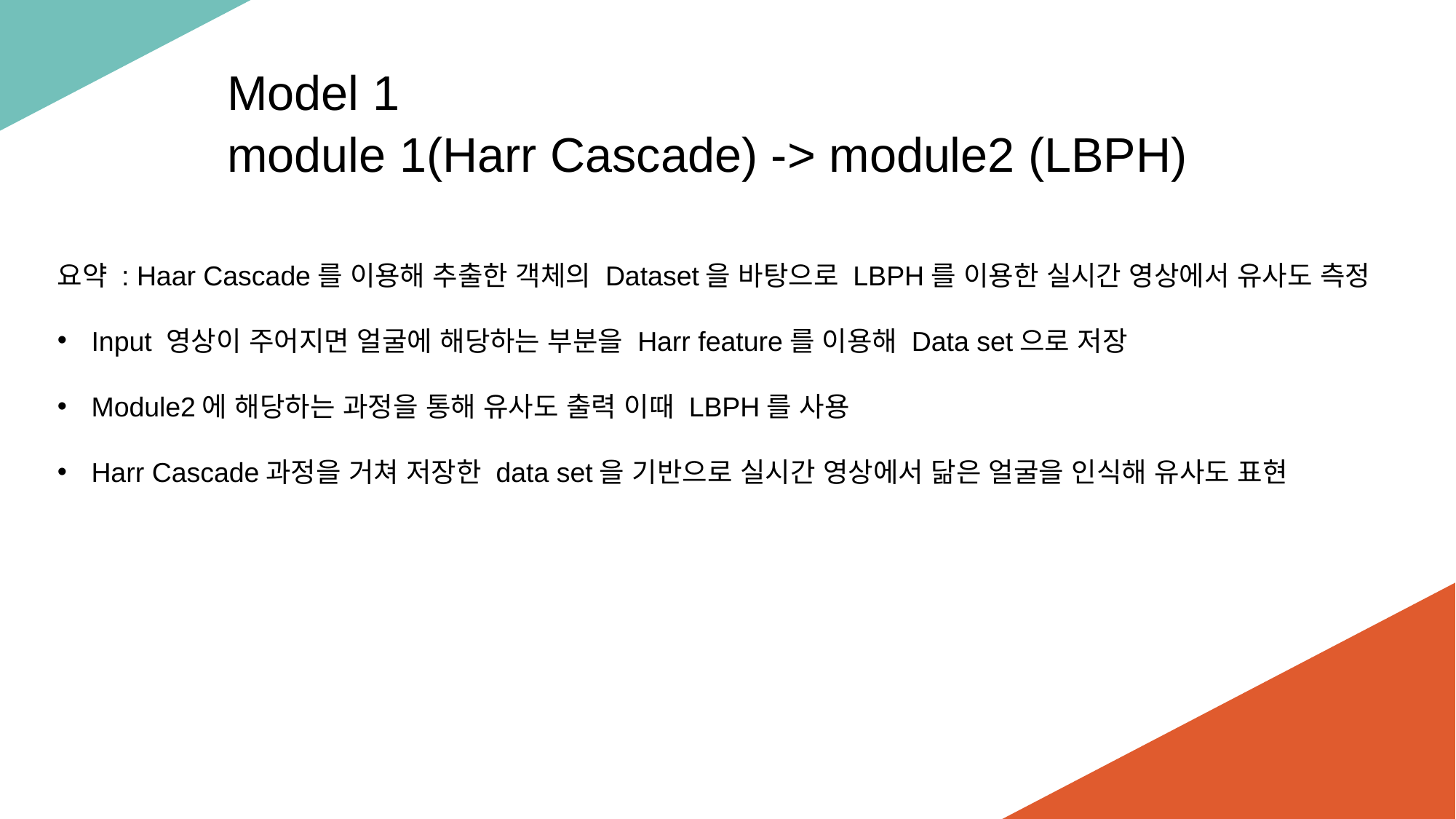

Model 1
module 1(Harr Cascade) -> module2 (LBPH)
요약 : Haar Cascade를 이용해 추출한 객체의 Dataset을 바탕으로 LBPH를 이용한 실시간 영상에서 유사도 측정

Input 영상이 주어지면 얼굴에 해당하는 부분을 Harr feature를 이용해 Data set으로 저장

Module2에 해당하는 과정을 통해 유사도 출력 이때 LBPH를 사용

Harr Cascade과정을 거쳐 저장한 data set을 기반으로 실시간 영상에서 닮은 얼굴을 인식해 유사도 표현